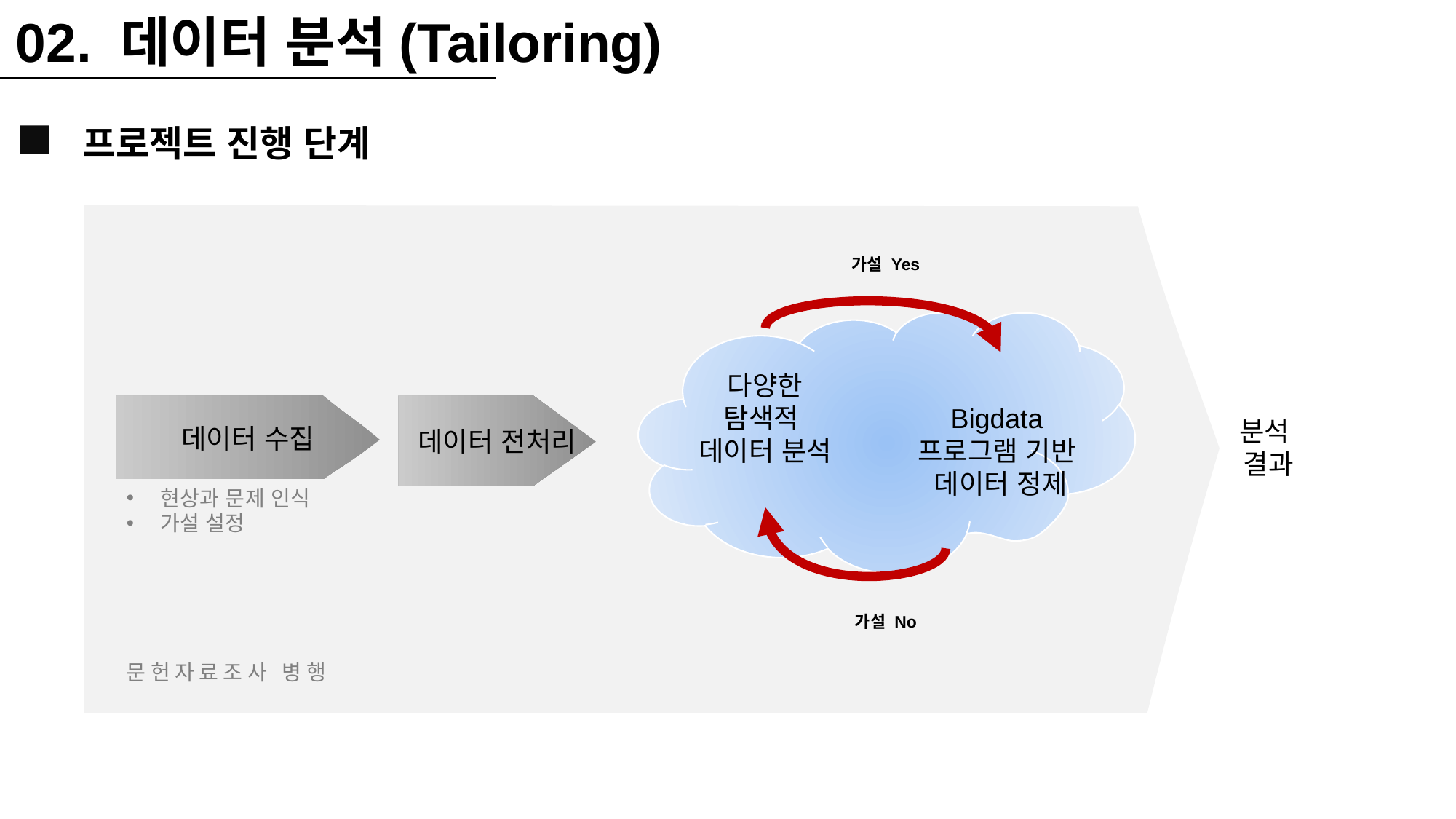

02. 데이터 분석(Tailoring)
프로젝트 진행 단계

가설 Yes

다양한
탐색적
데이터 분석
Bigdata
프로그램 기반
데이터 정제
데이터 수집
데이터 전처리
분석
결과
현상과 문제 인식
가설 설정

가설 No
문헌자료조사 병행